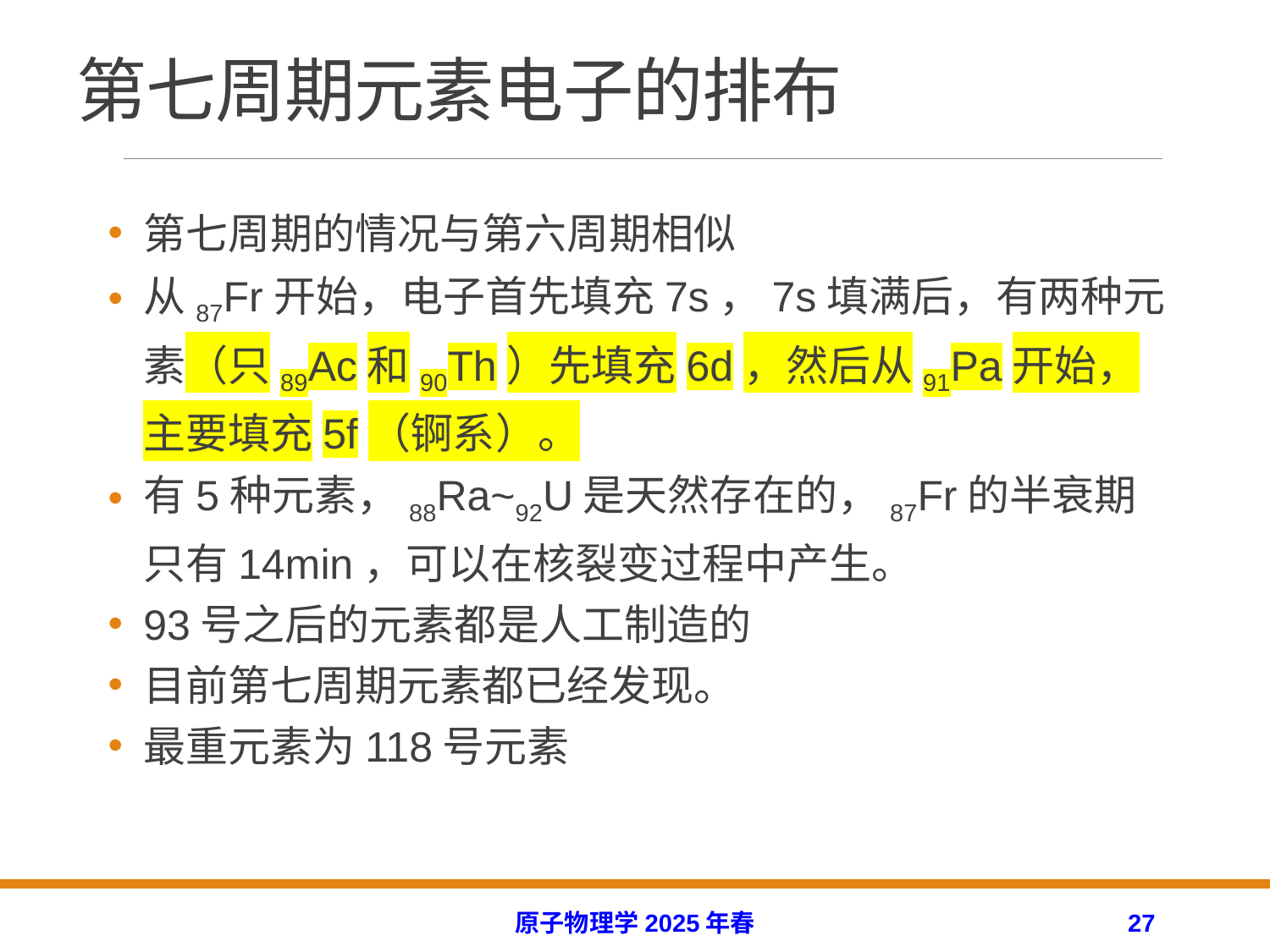

# 第七周期元素电子的排布
第七周期的情况与第六周期相似
从87Fr开始，电子首先填充7s，7s填满后，有两种元素（只89Ac和90Th）先填充6d，然后从91Pa开始，主要填充5f（锕系）。
有5种元素，88Ra~92U是天然存在的，87Fr的半衰期只有14min，可以在核裂变过程中产生。
93号之后的元素都是人工制造的
目前第七周期元素都已经发现。
最重元素为118号元素
原子物理学2025年春
27